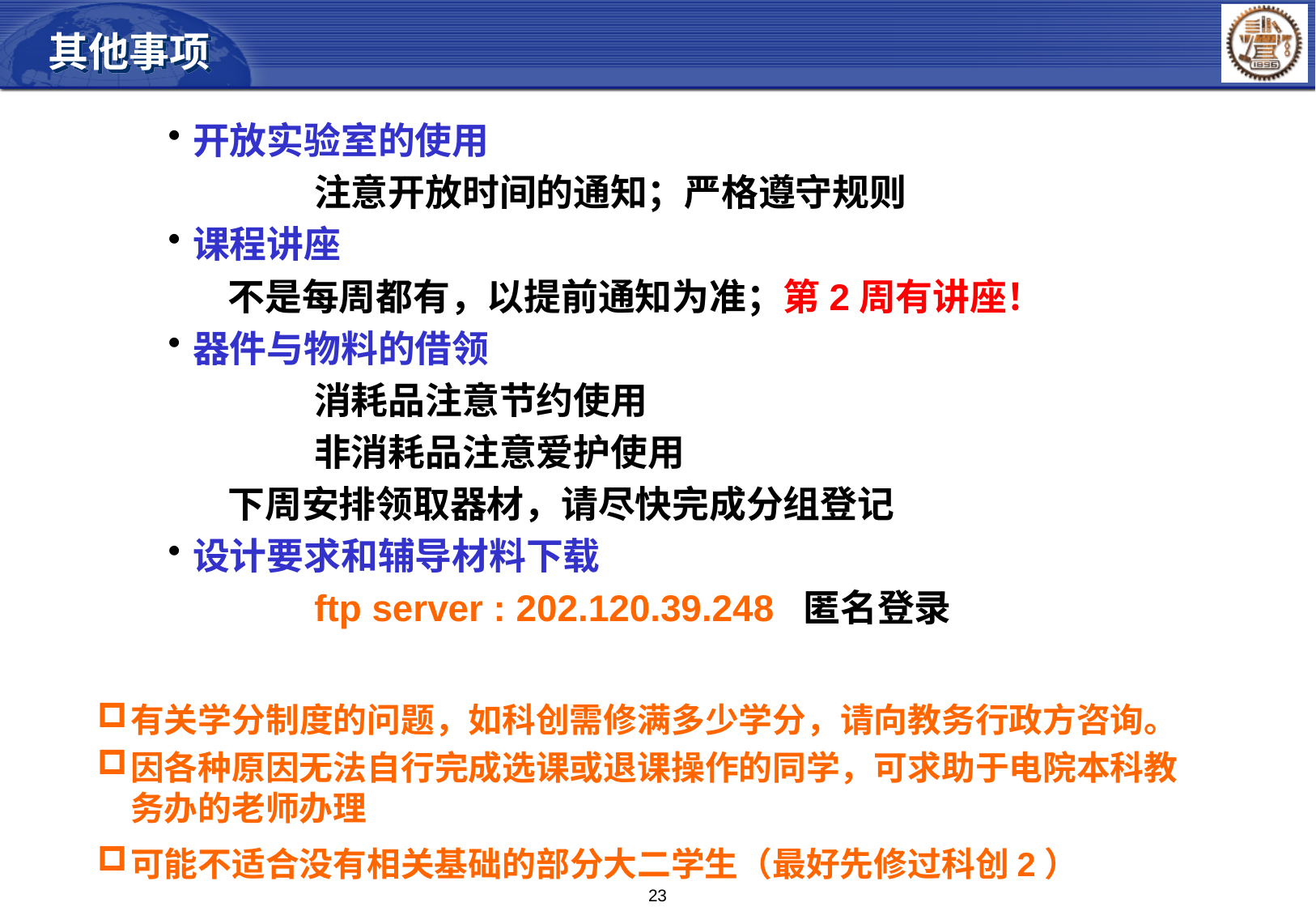

其他事项
开放实验室的使用
		注意开放时间的通知；严格遵守规则
课程讲座
      不是每周都有，以提前通知为准；第2周有讲座！
器件与物料的借领
		消耗品注意节约使用
		非消耗品注意爱护使用
      下周安排领取器材，请尽快完成分组登记
设计要求和辅导材料下载
		ftp server : 202.120.39.248  匿名登录
有关学分制度的问题，如科创需修满多少学分，请向教务行政方咨询。
因各种原因无法自行完成选课或退课操作的同学，可求助于电院本科教务办的老师办理
可能不适合没有相关基础的部分大二学生（最好先修过科创2）
23